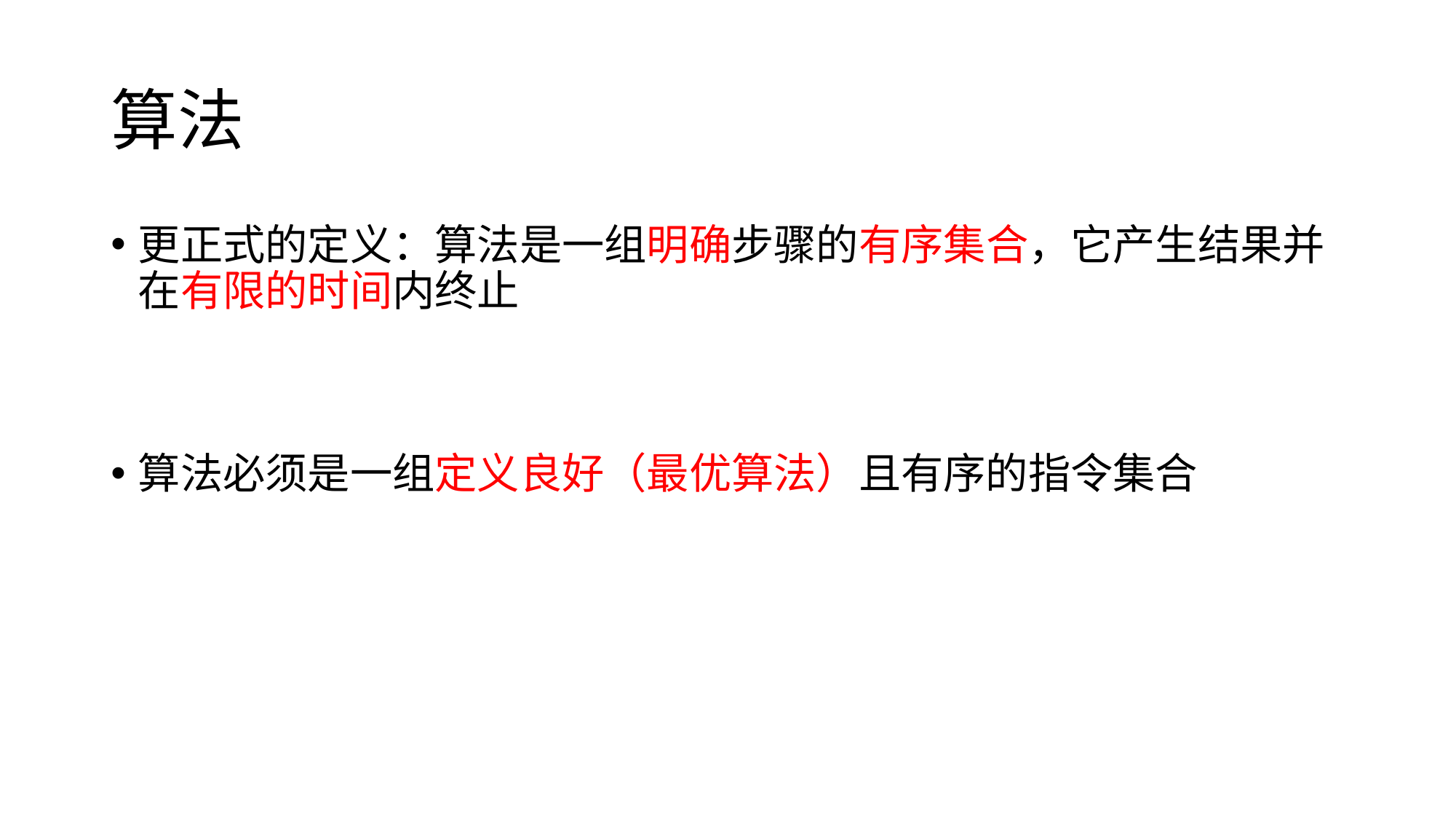

# 算法
更正式的定义：算法是一组明确步骤的有序集合，它产生结果并在有限的时间内终止

算法必须是一组定义良好（最优算法）且有序的指令集合